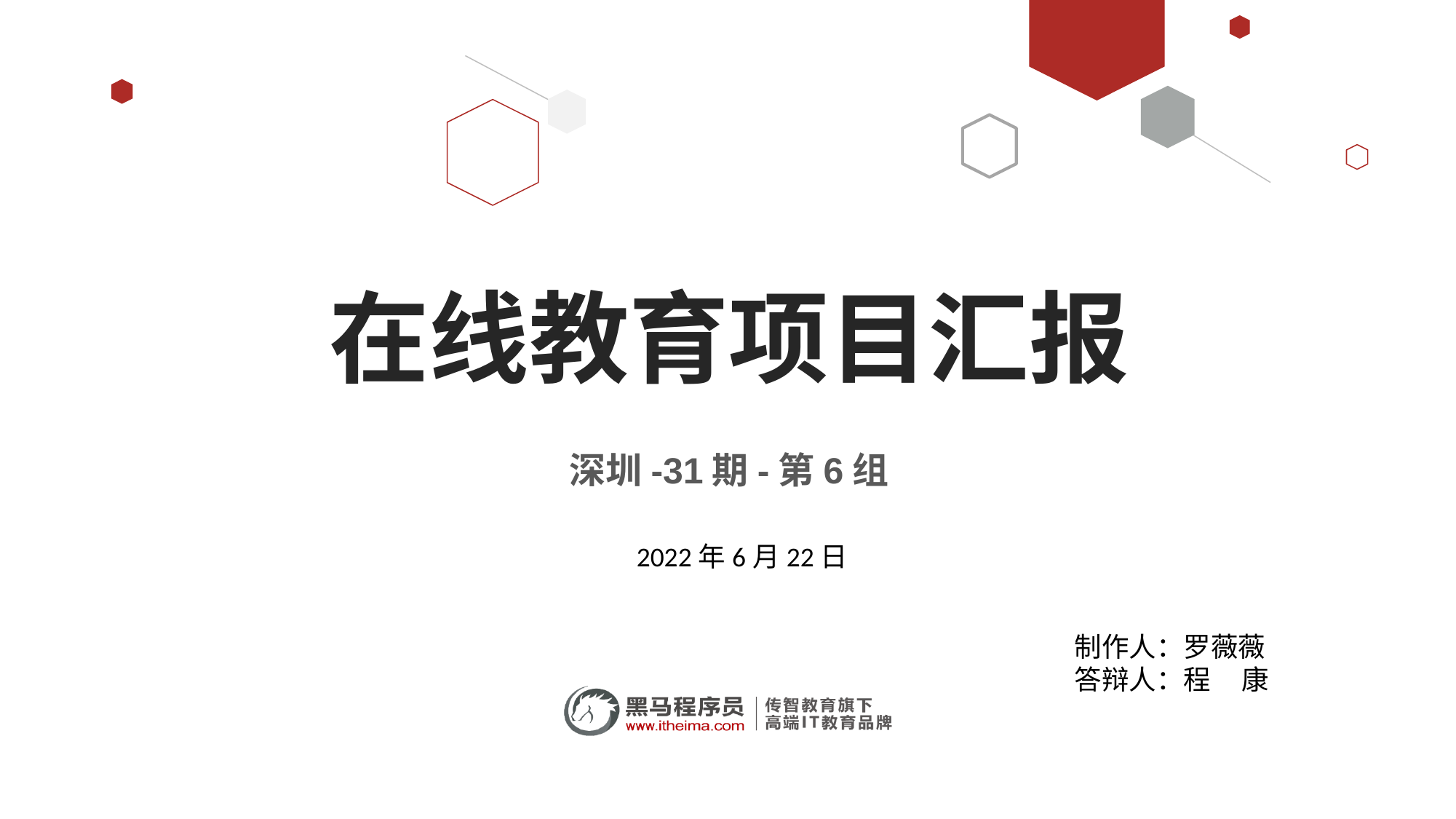

# 在线教育项目汇报
深圳-31期-第6组
2022年6月22日
制作人：罗薇薇
答辩人：程     康